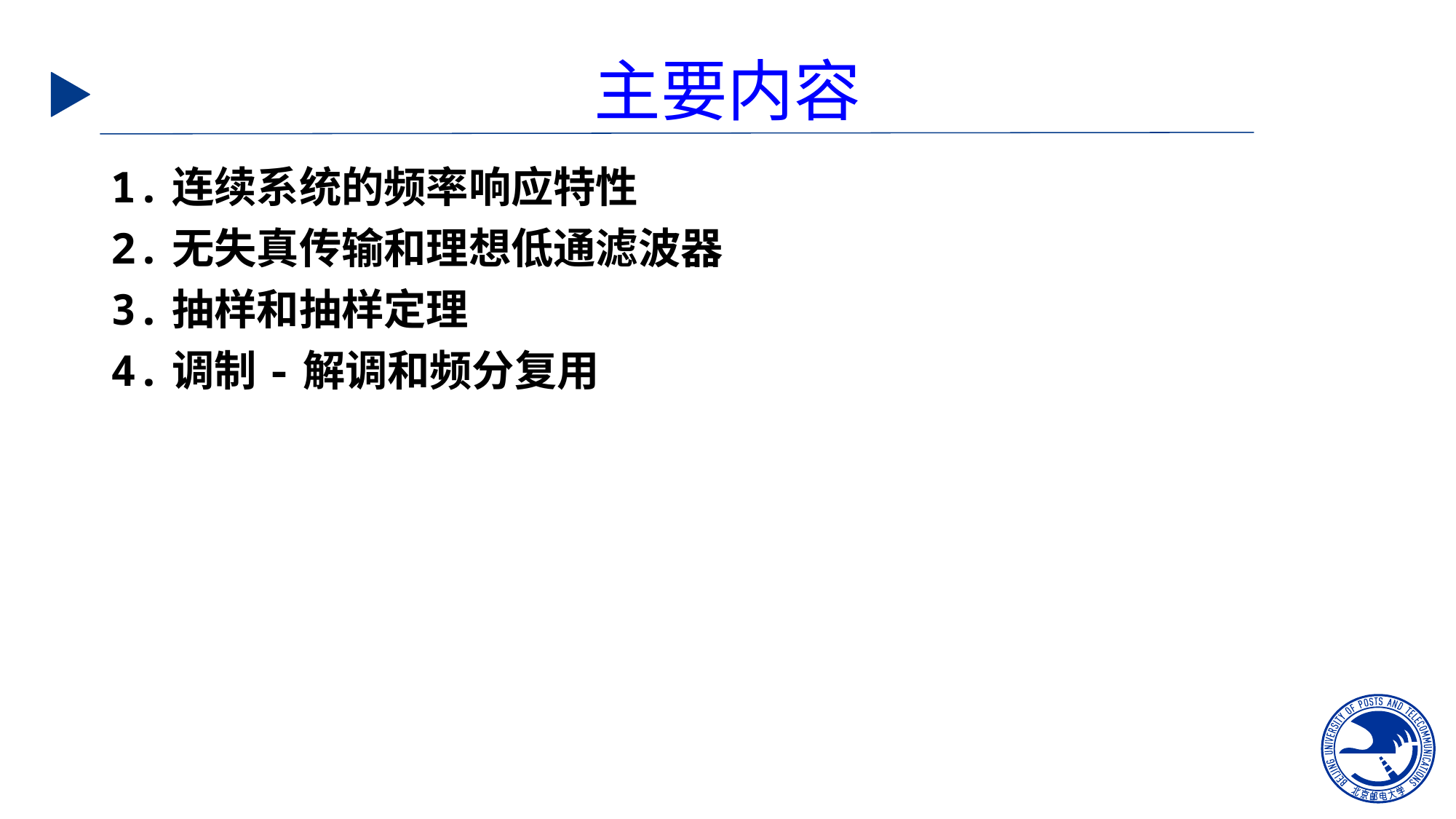

# 主要内容
1.连续系统的频率响应特性
2.无失真传输和理想低通滤波器
3.抽样和抽样定理
4.调制-解调和频分复用